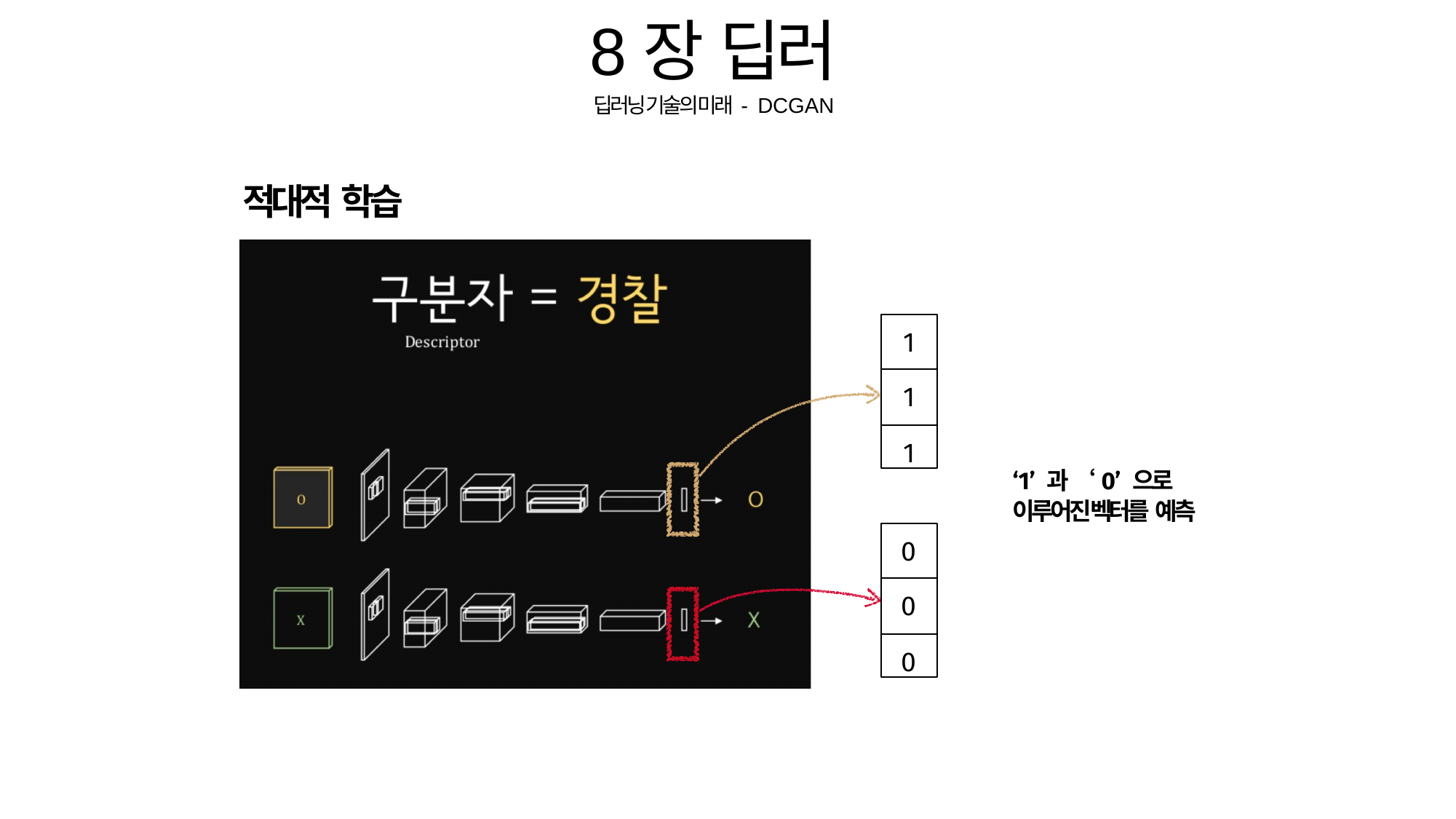

# 8장 딥러
딥러닝 기술의 미래 - DCGAN
적대적 학습

1
1

1

‘1’ 과 ‘0’ 으로  이루어진 벡터를 예측

0
0

0